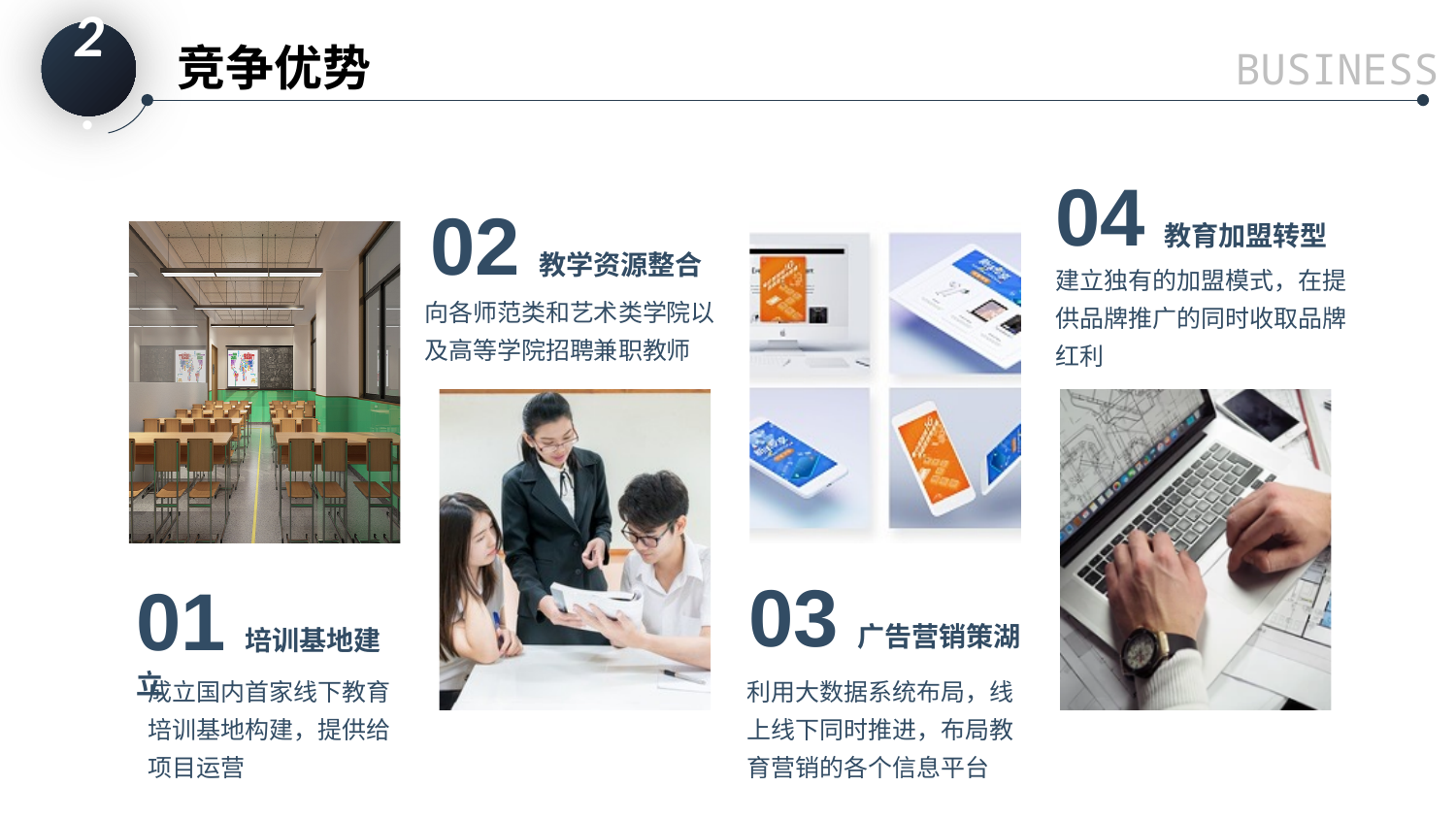

2.

竞争优势
BUSINESS
04教育加盟转型
建立独有的加盟模式，在提供品牌推广的同时收取品牌红利
02教学资源整合
向各师范类和艺术类学院以及高等学院招聘兼职教师

03广告营销策湖
利用大数据系统布局，线上线下同时推进，布局教育营销的各个信息平台
01培训基地建立
成立国内首家线下教育培训基地构建，提供给项目运营